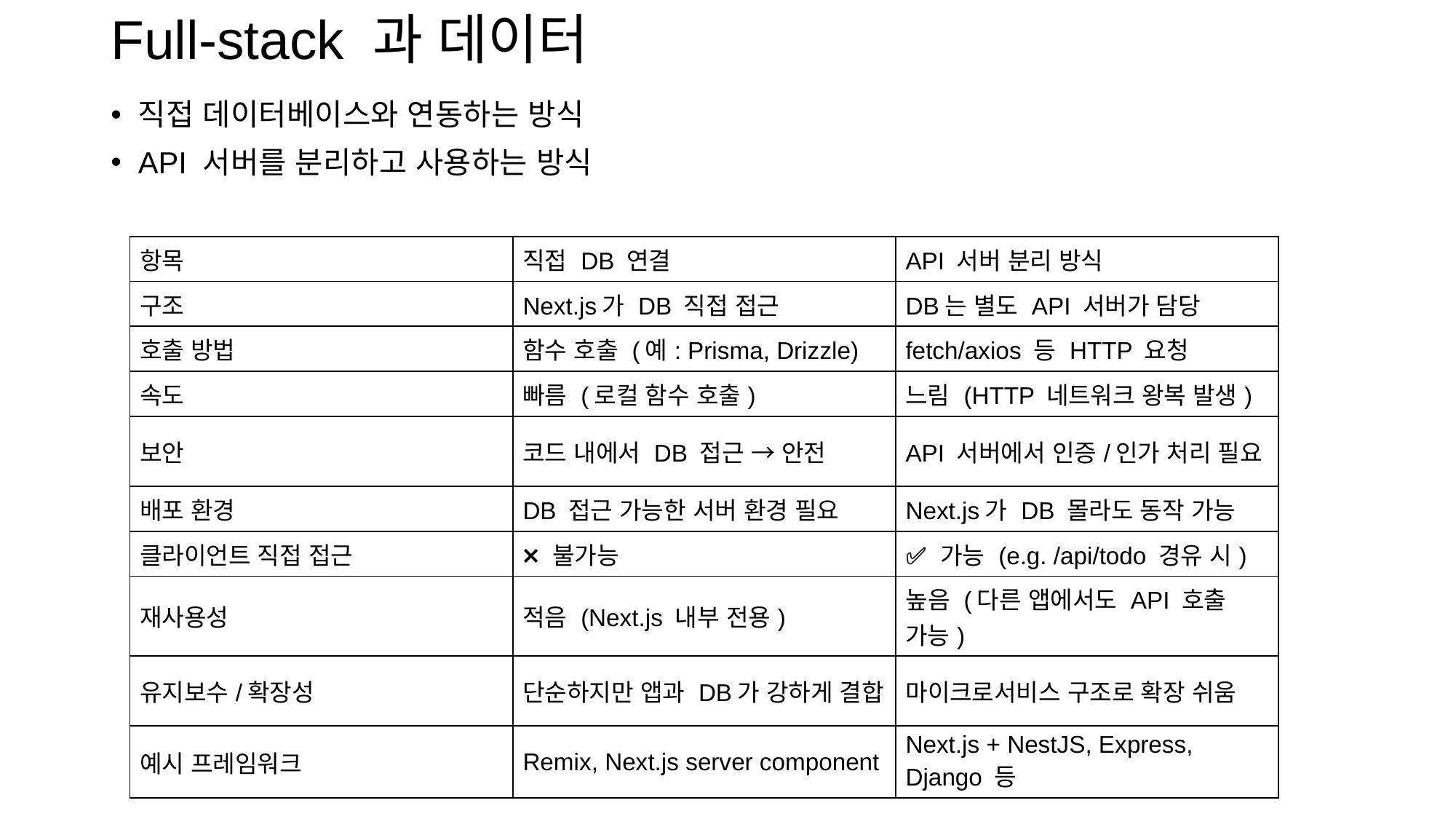

# Full-stack 과 데이터
직접 데이터베이스와 연동하는 방식
API 서버를 분리하고 사용하는 방식
| 항목 | 직접 DB 연결 | API 서버 분리 방식 |
| --- | --- | --- |
| 구조 | Next.js가 DB 직접 접근 | DB는 별도 API 서버가 담당 |
| 호출 방법 | 함수 호출 (예: Prisma, Drizzle) | fetch/axios 등 HTTP 요청 |
| 속도 | 빠름 (로컬 함수 호출) | 느림 (HTTP 네트워크 왕복 발생) |
| 보안 | 코드 내에서 DB 접근 → 안전 | API 서버에서 인증/인가 처리 필요 |
| 배포 환경 | DB 접근 가능한 서버 환경 필요 | Next.js가 DB 몰라도 동작 가능 |
| 클라이언트 직접 접근 | ❌ 불가능 | ✅ 가능 (e.g. /api/todo 경유 시) |
| 재사용성 | 적음 (Next.js 내부 전용) | 높음 (다른 앱에서도 API 호출 가능) |
| 유지보수/확장성 | 단순하지만 앱과 DB가 강하게 결합 | 마이크로서비스 구조로 확장 쉬움 |
| 예시 프레임워크 | Remix, Next.js server component | Next.js + NestJS, Express, Django 등 |